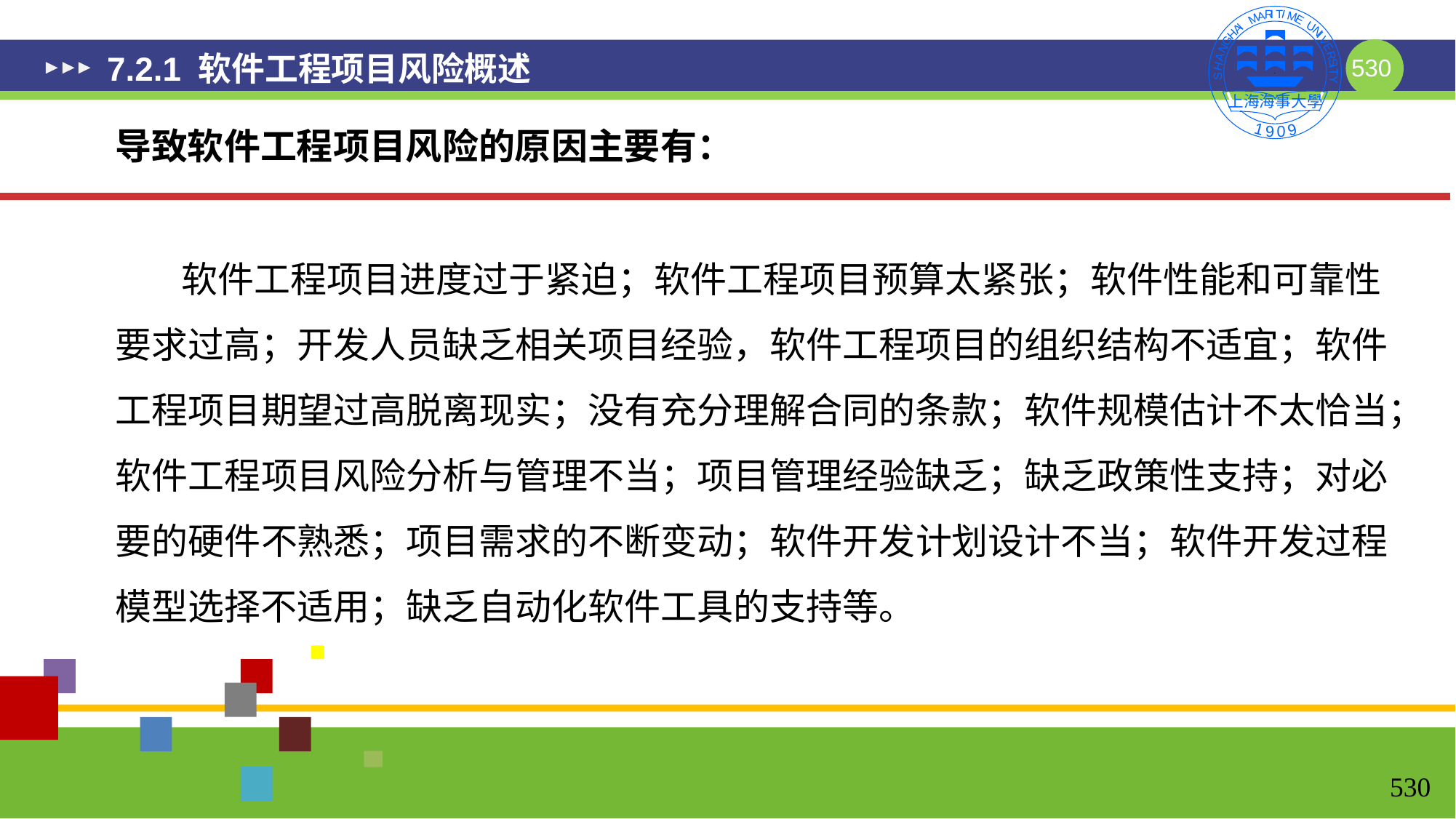

# 7.2.1 软件工程项目风险概述
导致软件工程项目风险的原因主要有：

       软件工程项目进度过于紧迫；软件工程项目预算太紧张；软件性能和可靠性要求过高；开发人员缺乏相关项目经验，软件工程项目的组织结构不适宜；软件工程项目期望过高脱离现实；没有充分理解合同的条款；软件规模估计不太恰当；软件工程项目风险分析与管理不当；项目管理经验缺乏；缺乏政策性支持；对必要的硬件不熟悉；项目需求的不断变动；软件开发计划设计不当；软件开发过程模型选择不适用；缺乏自动化软件工具的支持等。

530

530